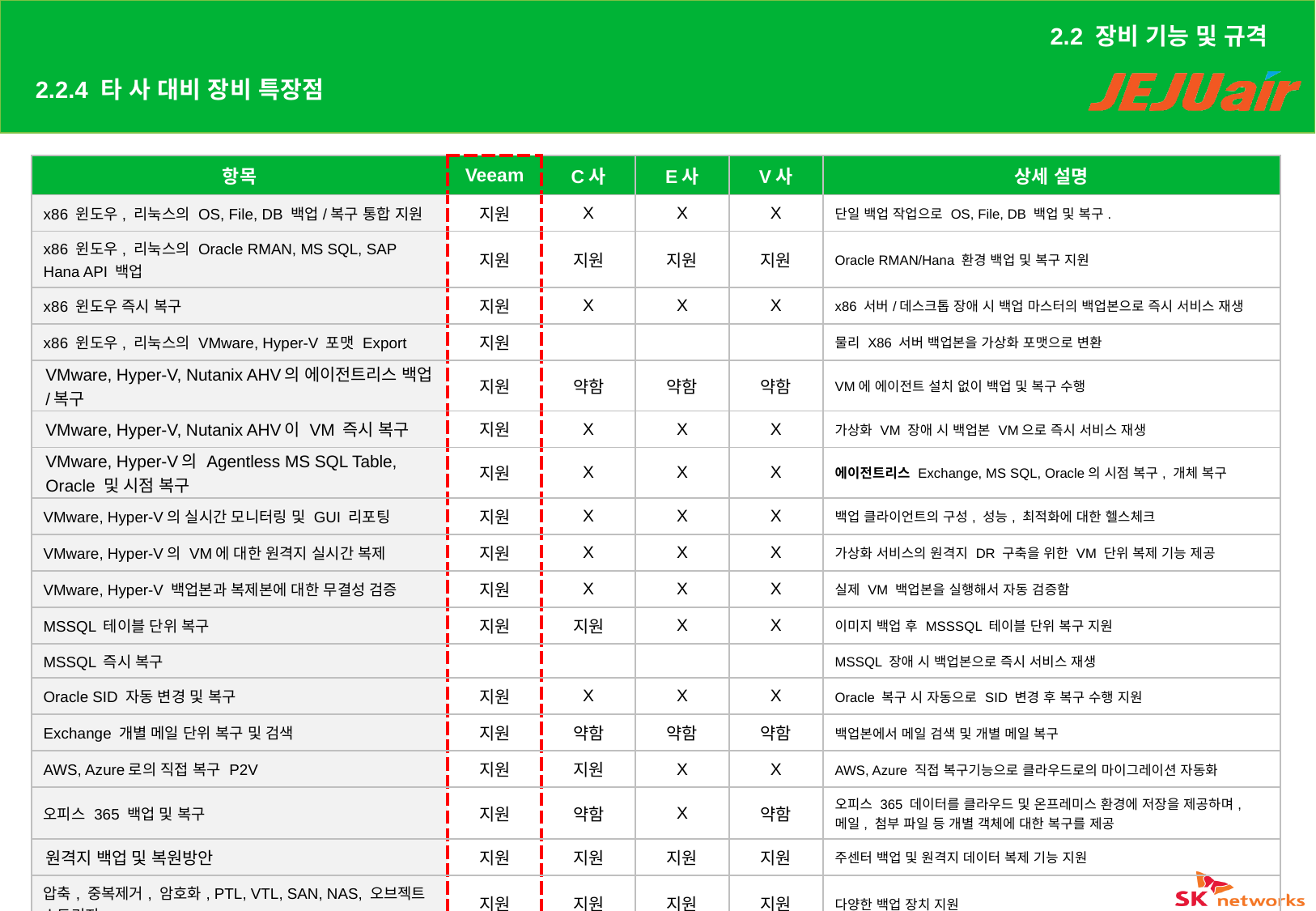

2.2 장비 기능 및 규격
# 2.2.4 타 사 대비 장비 특장점
| 항목 | Veeam | C사 | E사 | V사 | 상세 설명 |
| --- | --- | --- | --- | --- | --- |
| x86 윈도우, 리눅스의 OS, File, DB 백업/복구 통합 지원 | 지원 | X | X | X | 단일 백업 작업으로 OS, File, DB 백업 및 복구. |
| x86 윈도우, 리눅스의 Oracle RMAN, MS SQL, SAP Hana API 백업 | 지원 | 지원 | 지원 | 지원 | Oracle RMAN/Hana 환경 백업 및 복구 지원 |
| x86 윈도우 즉시 복구 | 지원 | X | X | X | x86 서버/데스크톱 장애 시 백업 마스터의 백업본으로 즉시 서비스 재생 |
| x86 윈도우, 리눅스의 VMware, Hyper-V 포맷 Export | 지원 |  |  |  | 물리 X86 서버 백업본을 가상화 포맷으로 변환 |
| VMware, Hyper-V, Nutanix AHV의 에이전트리스 백업/복구 | 지원 | 약함 | 약함 | 약함 | VM에 에이전트 설치 없이 백업 및 복구 수행 |
| VMware, Hyper-V, Nutanix AHV이 VM 즉시 복구 | 지원 | X | X | X | 가상화 VM 장애 시 백업본 VM으로 즉시 서비스 재생 |
| VMware, Hyper-V의 Agentless MS SQL Table, Oracle 및 시점 복구 | 지원 | X | X | X | 에이전트리스 Exchange, MS SQL, Oracle의 시점 복구, 개체 복구 |
| VMware, Hyper-V의 실시간 모니터링 및 GUI 리포팅 | 지원 | X | X | X | 백업 클라이언트의 구성, 성능, 최적화에 대한 헬스체크 |
| VMware, Hyper-V의 VM에 대한 원격지 실시간 복제 | 지원 | X | X | X | 가상화 서비스의 원격지 DR 구축을 위한 VM 단위 복제 기능 제공 |
| VMware, Hyper-V 백업본과 복제본에 대한 무결성 검증 | 지원 | X | X | X | 실제 VM 백업본을 실행해서 자동 검증함 |
| MSSQL 테이블 단위 복구 | 지원 | 지원 | X | X | 이미지 백업 후 MSSSQL 테이블 단위 복구 지원 |
| MSSQL 즉시 복구 |  |  |  |  | MSSQL 장애 시 백업본으로 즉시 서비스 재생 |
| Oracle SID 자동 변경 및 복구 | 지원 | X | X | X | Oracle 복구 시 자동으로 SID 변경 후 복구 수행 지원 |
| Exchange 개별 메일 단위 복구 및 검색 | 지원 | 약함 | 약함 | 약함 | 백업본에서 메일 검색 및 개별 메일 복구 |
| AWS, Azure로의 직접 복구 P2V | 지원 | 지원 | X | X | AWS, Azure 직접 복구기능으로 클라우드로의 마이그레이션 자동화 |
| 오피스 365 백업 및 복구 | 지원 | 약함 | X | 약함 | 오피스 365 데이터를 클라우드 및 온프레미스 환경에 저장을 제공하며, 메일, 첨부 파일 등 개별 객체에 대한 복구를 제공 |
| 원격지 백업 및 복원방안 | 지원 | 지원 | 지원 | 지원 | 주센터 백업 및 원격지 데이터 복제 기능 지원 |
| 압축, 중복제거, 암호화, PTL, VTL, SAN, NAS, 오브젝트 스토리지 | 지원 | 지원 | 지원 | 지원 | 다양한 백업 장치 지원 |